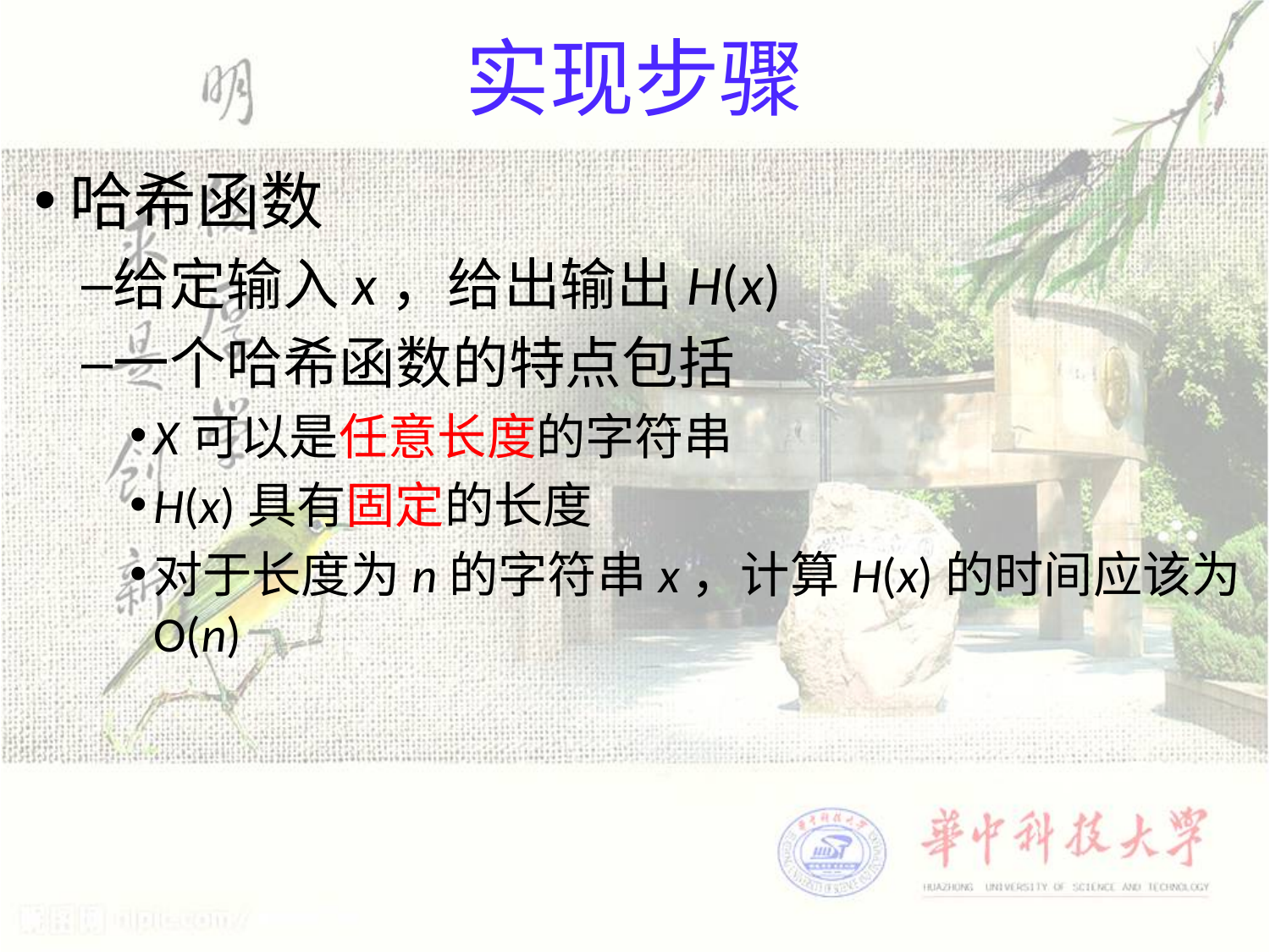

# 实现步骤
哈希函数
给定输入x，给出输出H(x)
一个哈希函数的特点包括
X可以是任意长度的字符串
H(x)具有固定的长度
对于长度为n的字符串x，计算H(x)的时间应该为O(n)